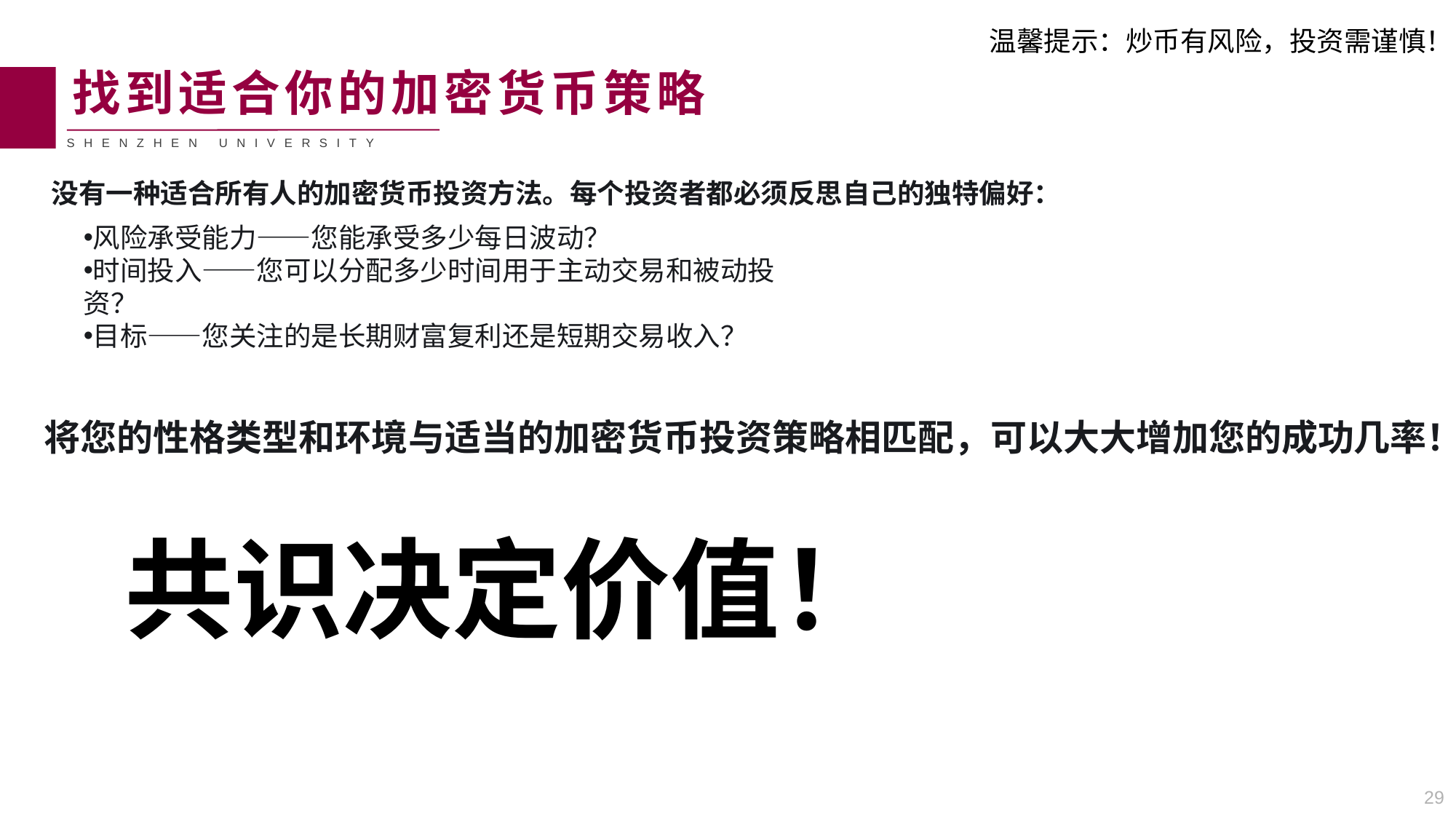

温馨提示：炒币有风险，投资需谨慎！
找到适合你的加密货币策略
没有一种适合所有人的加密货币投资方法。每个投资者都必须反思自己的独特偏好：
风险承受能力——您能承受多少每日波动？
时间投入——您可以分配多少时间用于主动交易和被动投资？
目标——您关注的是长期财富复利还是短期交易收入？
将您的性格类型和环境与适当的加密货币投资策略相匹配，可以大大增加您的成功几率！
共识决定价值！
29